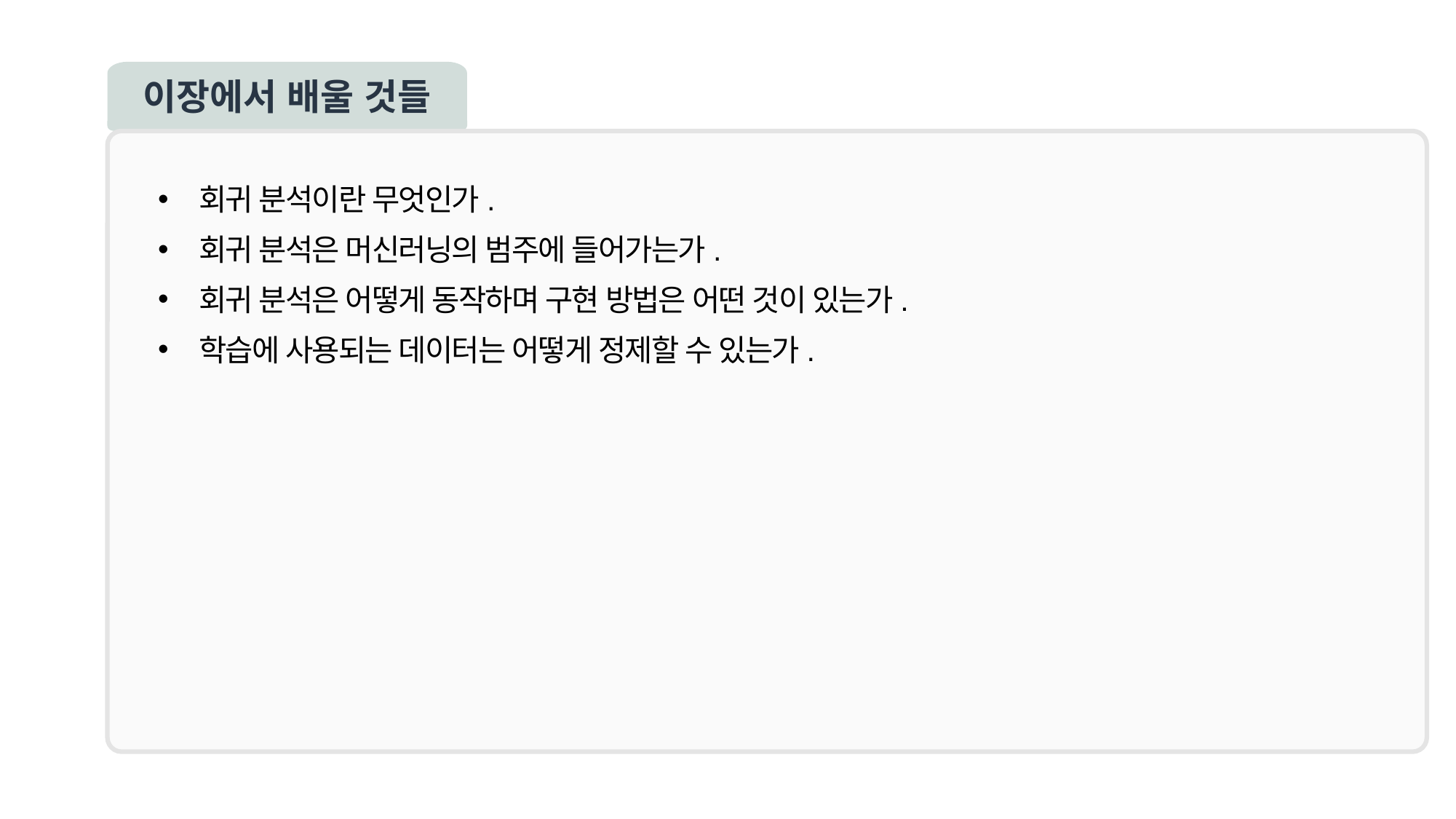

이장에서 배울 것들

회귀 분석이란 무엇인가.
회귀 분석은 머신러닝의 범주에 들어가는가.
회귀 분석은 어떻게 동작하며 구현 방법은 어떤 것이 있는가.
학습에 사용되는 데이터는 어떻게 정제할 수 있는가.